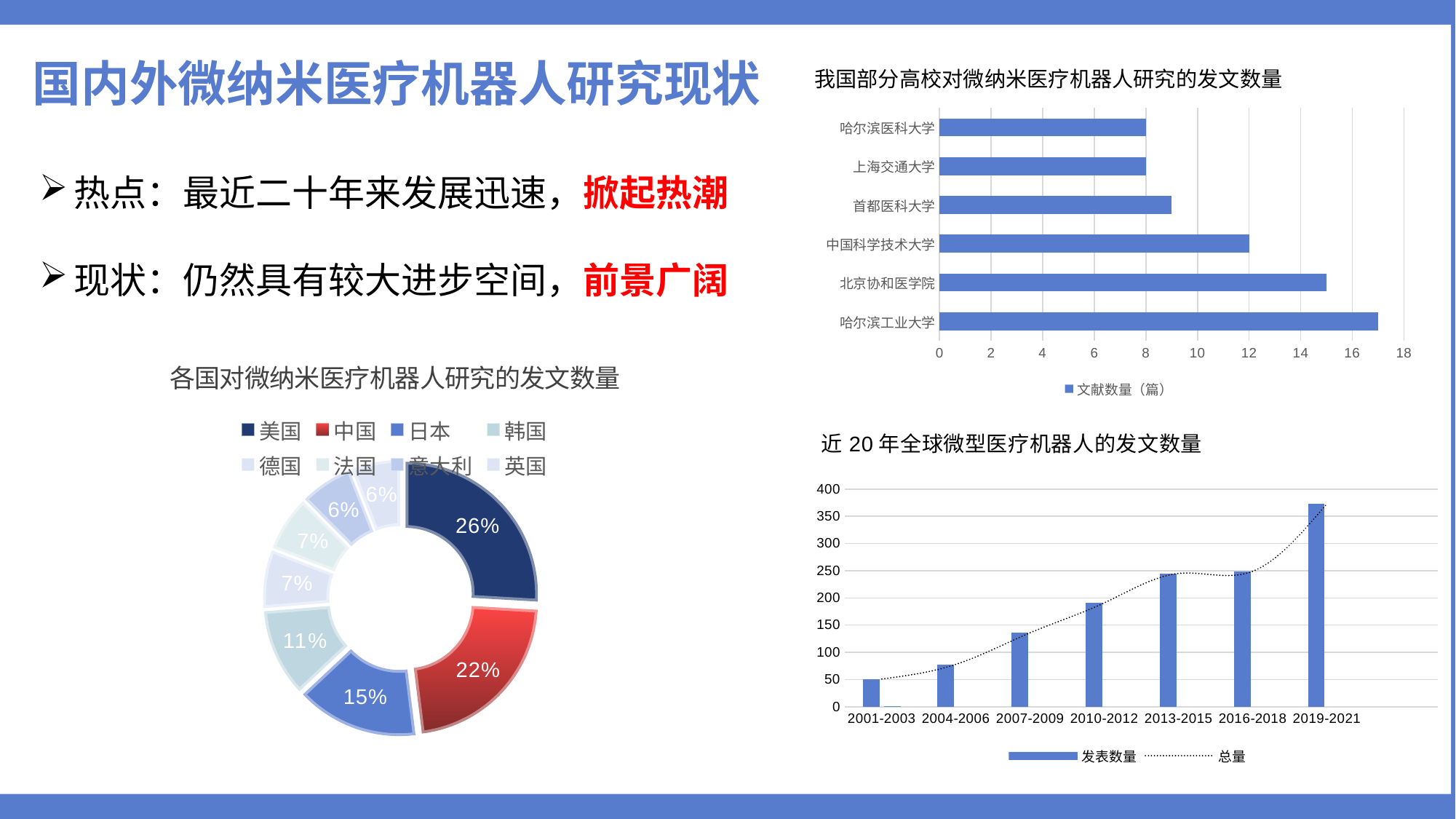

k

国内外微纳米医疗机器人研究现状
我国部分高校对微纳米医疗机器人研究的发文数量

### Chart

| Category | 文献数量（篇） |
|---|---|
| 哈尔滨工业大学 | 17.0 |
| 北京协和医学院 | 15.0 |
| 中国科学技术大学 | 12.0 |
| 首都医科大学 | 9.0 |
| 上海交通大学 | 8.0 |
| 哈尔滨医科大学 | 8.0 |
热点：最近二十年来发展迅速，掀起热潮

现状：仍然具有较大进步空间，前景广阔

### Chart: 各国对微纳米医疗机器人研究的发文数量

| Category | 论文数量 |
|---|---|
| 美国 | 329.0 |
| 中国 | 281.0 |
| 日本 | 190.0 |
| 韩国 | 136.0 |
| 德国 | 90.0 |
| 法国 | 86.0 |
| 意大利 | 82.0 |
| 英国 | 76.0 |

[unsupported chart]